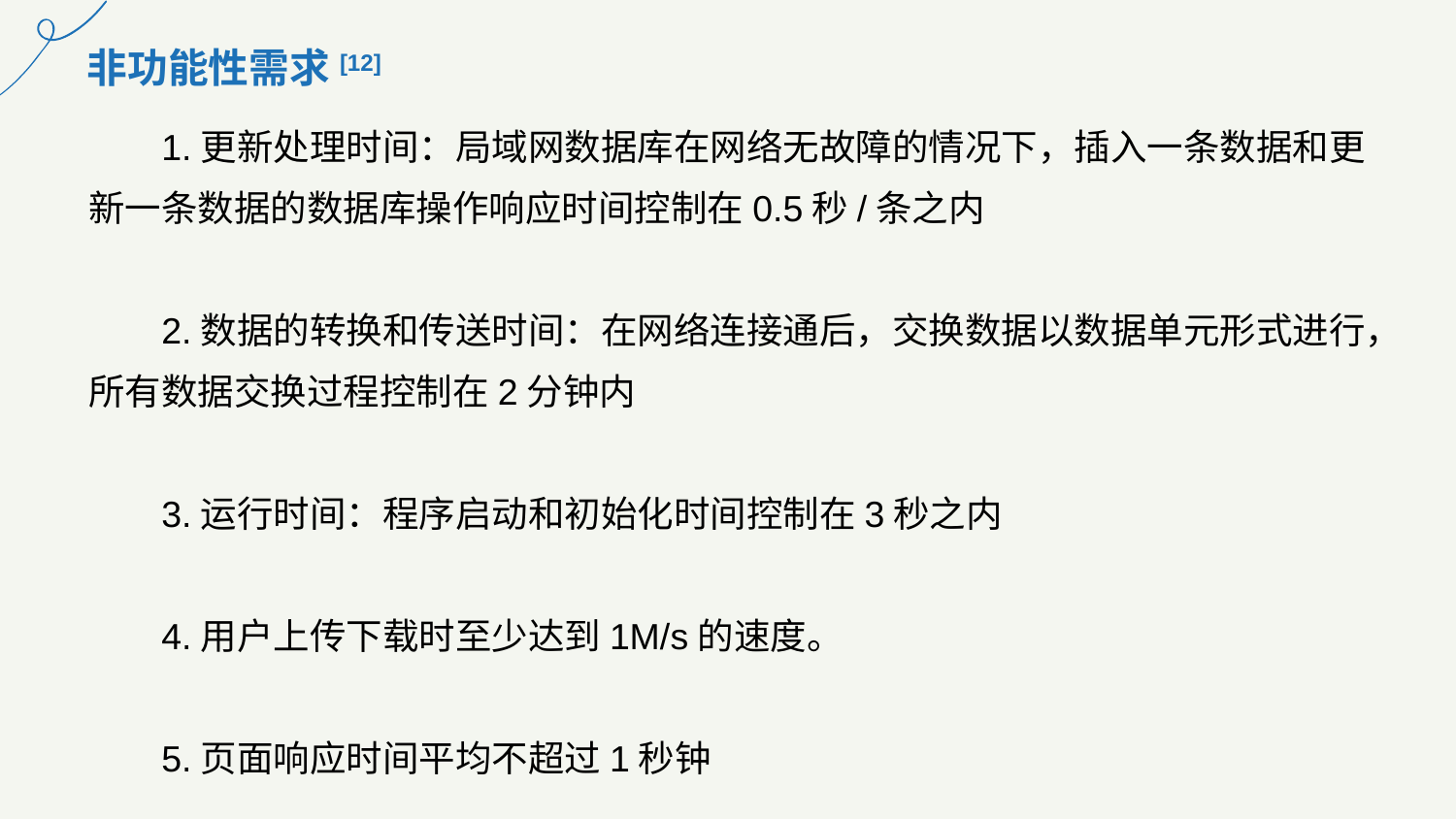

非功能性需求[12]
1.更新处理时间：局域网数据库在网络无故障的情况下，插入一条数据和更新一条数据的数据库操作响应时间控制在0.5秒/条之内

2.数据的转换和传送时间：在网络连接通后，交换数据以数据单元形式进行，所有数据交换过程控制在2分钟内

3.运行时间：程序启动和初始化时间控制在3秒之内

4.用户上传下载时至少达到1M/s的速度。

5.页面响应时间平均不超过1秒钟